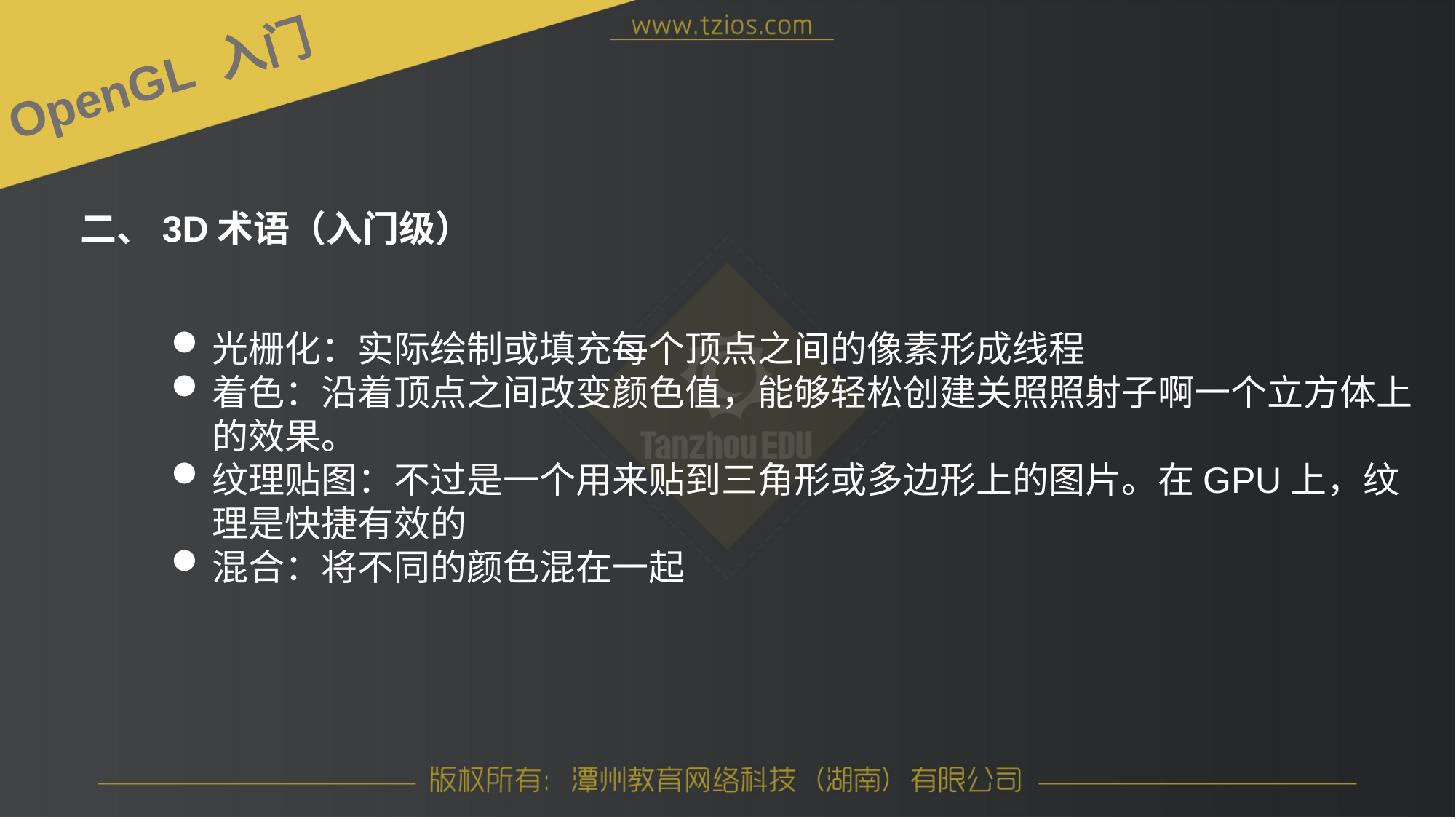

OpenGL 入门
二、3D术语（入门级）
光栅化：实际绘制或填充每个顶点之间的像素形成线程
着色：沿着顶点之间改变颜色值，能够轻松创建关照照射子啊一个立方体上的效果。
纹理贴图：不过是一个用来贴到三角形或多边形上的图片。在GPU上，纹理是快捷有效的
混合：将不同的颜色混在一起